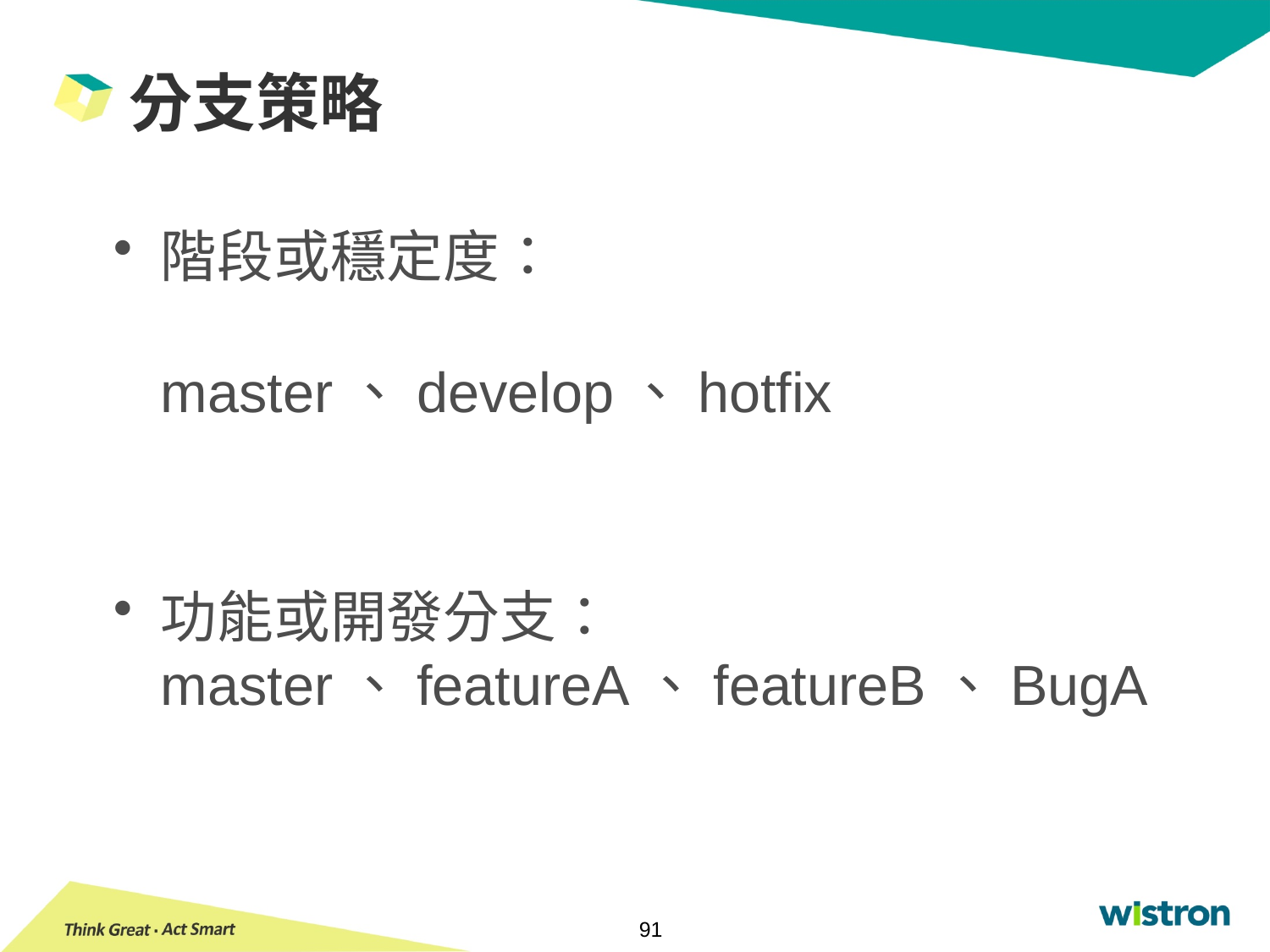

# 分支策略
階段或穩定度：
master、develop、hotfix

功能或開發分支：
master、featureA、featureB、BugA

91